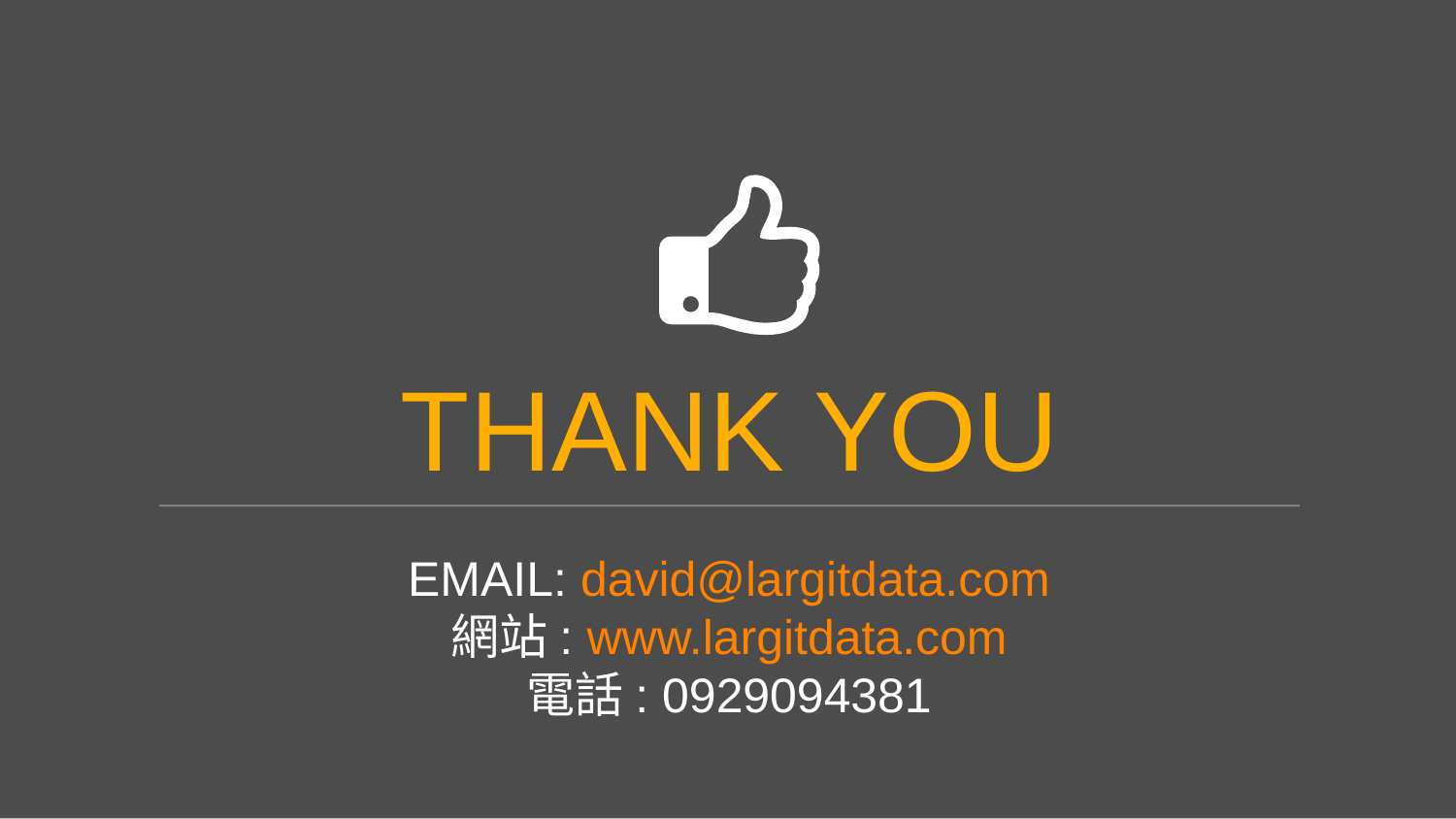

THANK YOU

EMAIL: david@largitdata.com
網站: www.largitdata.com
電話: 0929094381